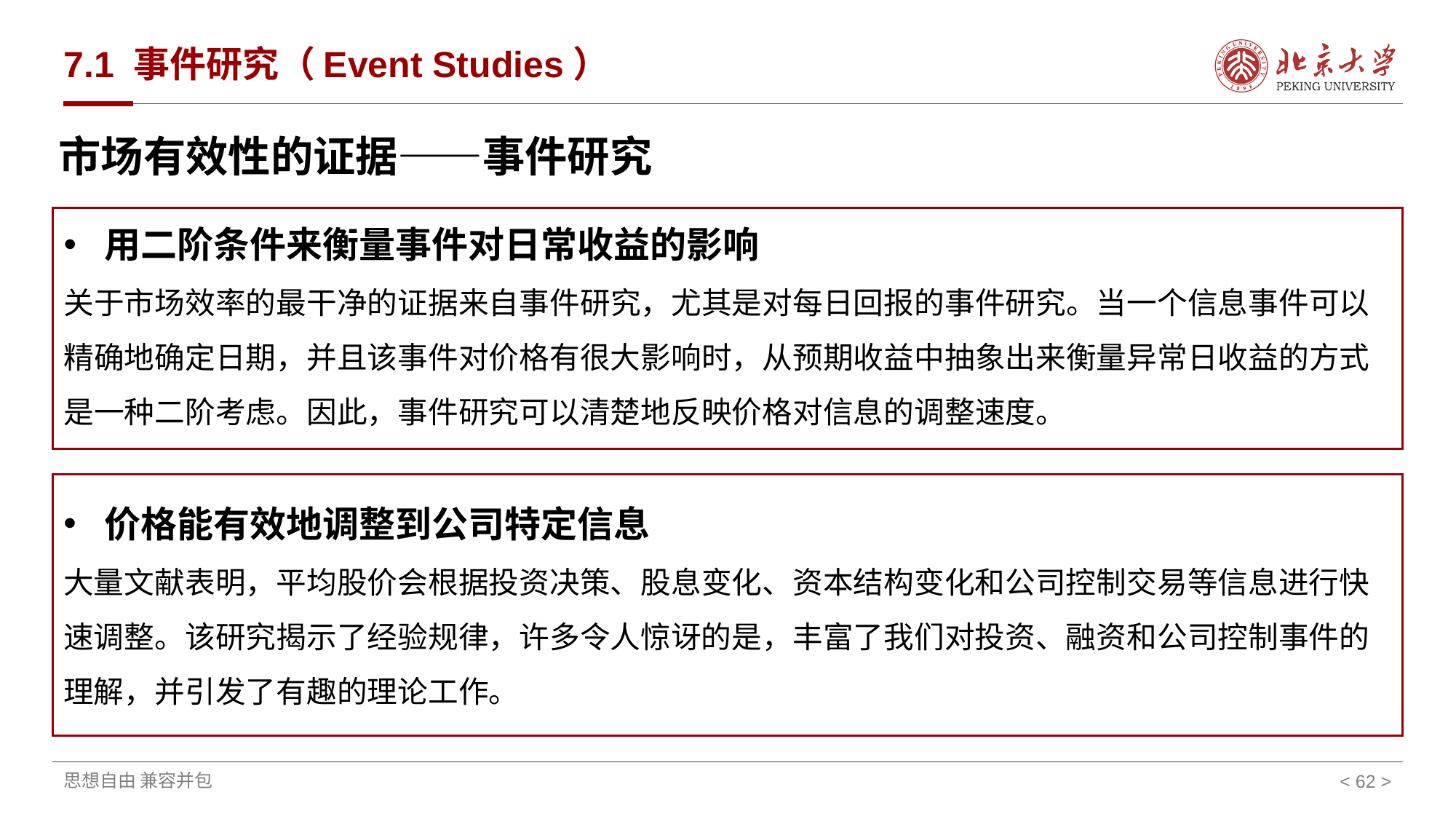

# 7.1 事件研究（Event Studies）
市场有效性的证据——事件研究
用二阶条件来衡量事件对日常收益的影响
关于市场效率的最干净的证据来自事件研究，尤其是对每日回报的事件研究。当一个信息事件可以精确地确定日期，并且该事件对价格有很大影响时，从预期收益中抽象出来衡量异常日收益的方式是一种二阶考虑。因此，事件研究可以清楚地反映价格对信息的调整速度。

价格能有效地调整到公司特定信息
大量文献表明，平均股价会根据投资决策、股息变化、资本结构变化和公司控制交易等信息进行快速调整。该研究揭示了经验规律，许多令人惊讶的是，丰富了我们对投资、融资和公司控制事件的理解，并引发了有趣的理论工作。

< 62 >